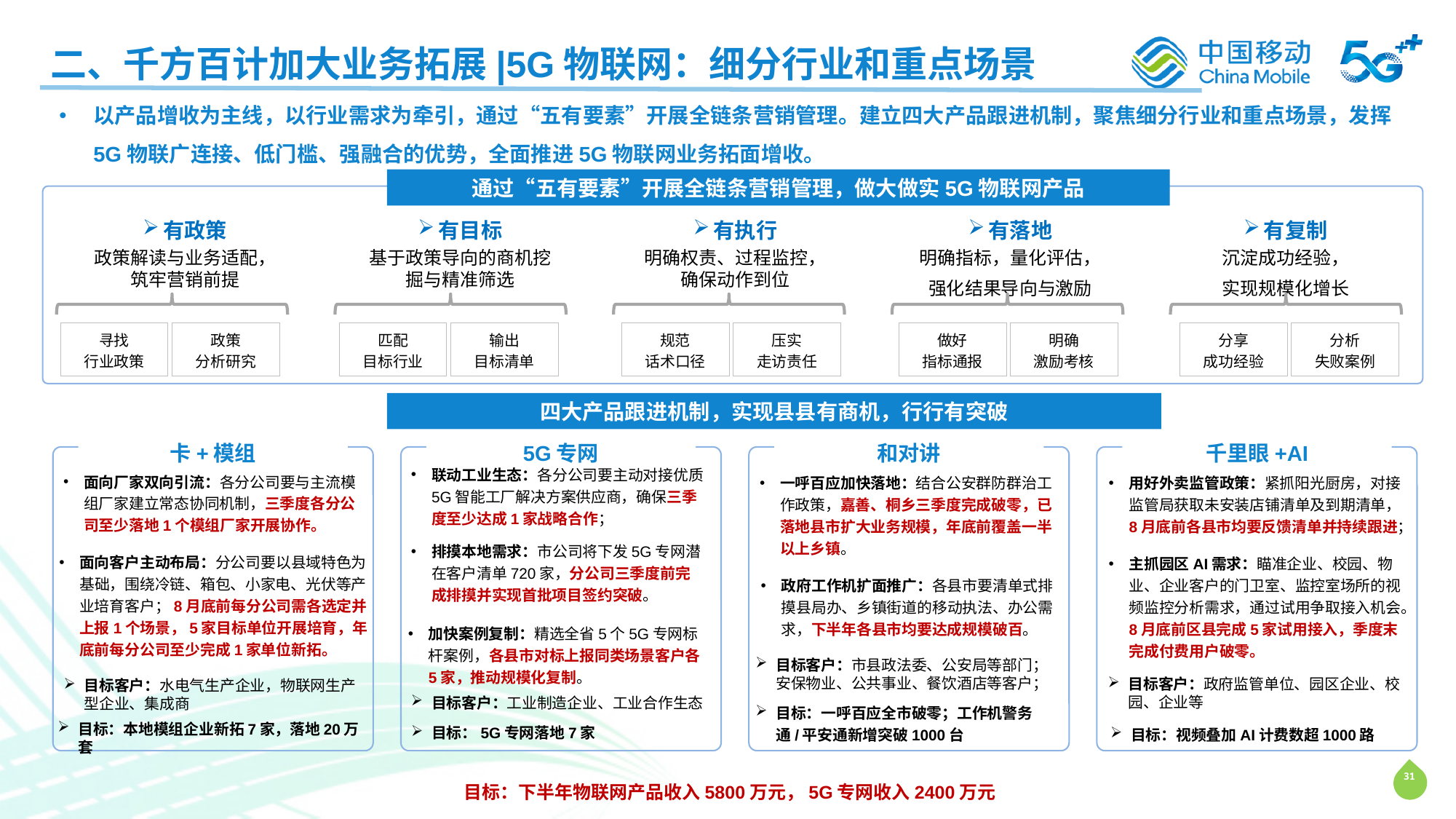

二、千方百计加大业务拓展|5G物联网：细分行业和重点场景
以产品增收为主线，以行业需求为牵引，通过“五有要素”开展全链条营销管理。建立四大产品跟进机制，聚焦细分行业和重点场景，发挥5G物联广连接、低门槛、强融合的优势，全面推进5G物联网业务拓面增收。
通过“五有要素”开展全链条营销管理，做大做实5G物联网产品

有政策
政策解读与业务适配，筑牢营销前提
有目标
基于政策导向的商机挖掘与精准筛选
有执行
明确权责、过程监控，确保动作到位
有落地
明确指标，量化评估，
强化结果导向与激励
有复制
沉淀成功经验，
实现规模化增长
寻找
行业政策
政策
分析研究
匹配
目标行业
输出
目标清单
规范
话术口径
压实
走访责任
做好
指标通报
明确
激励考核
分享
成功经验
分析
失败案例
四大产品跟进机制，实现县县有商机，行行有突破
卡+模组

5G专网

和对讲

千里眼+AI

联动工业生态：各分公司要主动对接优质5G智能工厂解决方案供应商，确保三季度至少达成1家战略合作；
面向厂家双向引流：各分公司要与主流模组厂家建立常态协同机制，三季度各分公司至少落地1个模组厂家开展协作。
一呼百应加快落地：结合公安群防群治工作政策，嘉善、桐乡三季度完成破零，已落地县市扩大业务规模，年底前覆盖一半以上乡镇。
用好外卖监管政策：紧抓阳光厨房，对接监管局获取未安装店铺清单及到期清单，8月底前各县市均要反馈清单并持续跟进；

排摸本地需求：市公司将下发5G专网潜在客户清单720家，分公司三季度前完成排摸并实现首批项目签约突破。
面向客户主动布局：分公司要以县域特色为基础，围绕冷链、箱包、小家电、光伏等产业培育客户；8月底前每分公司需各选定并上报1个场景，5家目标单位开展培育，年底前每分公司至少完成1家单位新拓。
主抓园区AI需求：瞄准企业、校园、物业、企业客户的门卫室、监控室场所的视频监控分析需求，通过试用争取接入机会。8月底前区县完成5家试用接入，季度末完成付费用户破零。
政府工作机扩面推广：各县市要清单式排摸县局办、乡镇街道的移动执法、办公需求，下半年各县市均要达成规模破百。
加快案例复制：精选全省5个5G专网标杆案例，各县市对标上报同类场景客户各5家，推动规模化复制。
目标客户：市县政法委、公安局等部门；安保物业、公共事业、餐饮酒店等客户；
目标客户：政府监管单位、园区企业、校园、企业等

目标客户：水电气生产企业，物联网生产型企业、集成商

目标客户：工业制造企业、工业合作生态
目标：一呼百应全市破零；工作机警务通/平安通新增突破1000台
目标：本地模组企业新拓7家，落地20万套
目标：5G专网落地7家

目标：视频叠加AI计费数超1000路
目标：下半年物联网产品收入5800万元，5G专网收入2400万元